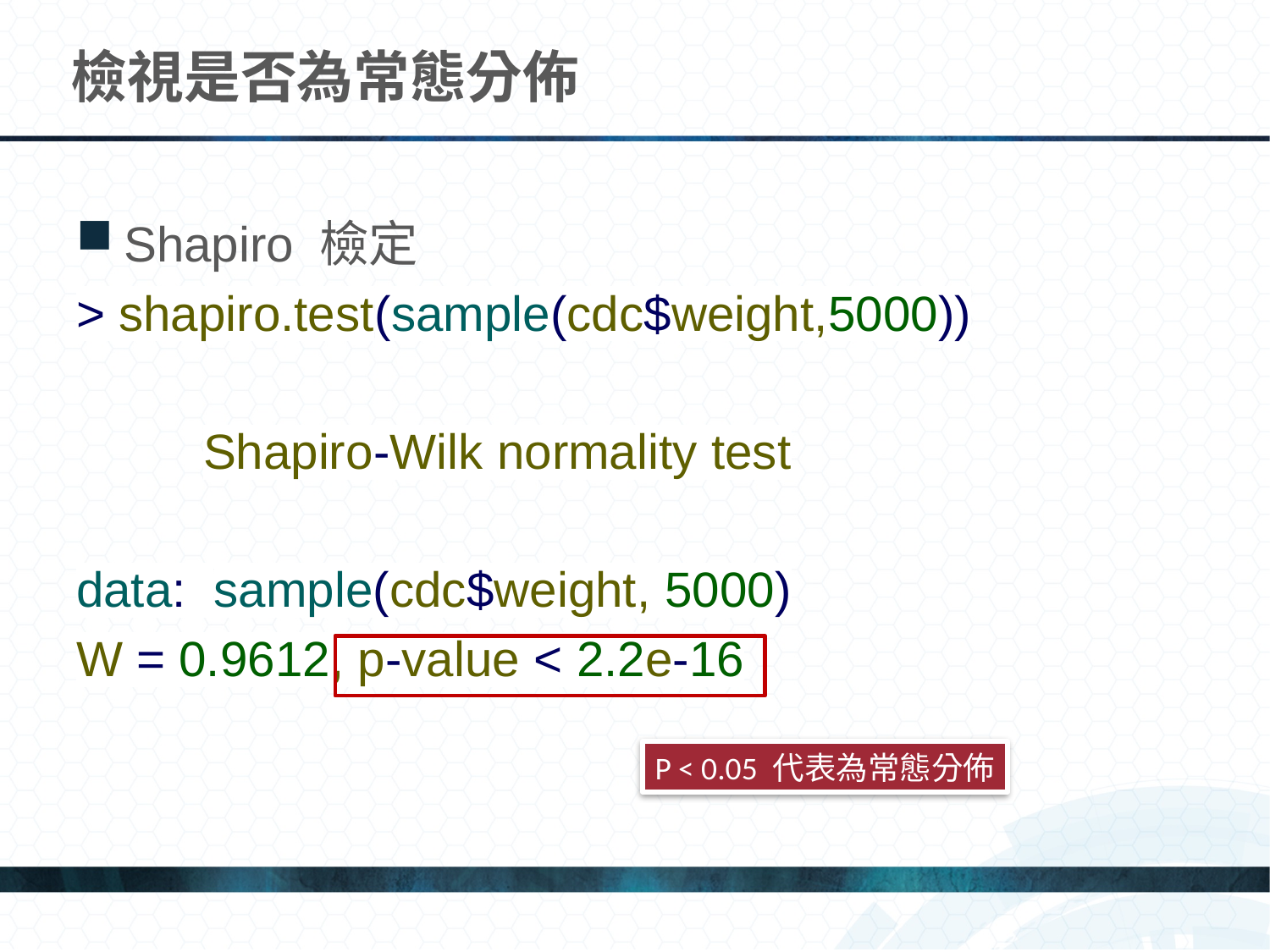

# 檢視是否為常態分佈
Shapiro 檢定
> shapiro.test(sample(cdc$weight,5000))

	Shapiro-Wilk normality test

data:  sample(cdc$weight, 5000)
W = 0.9612, p-value < 2.2e-16

P < 0.05 代表為常態分佈